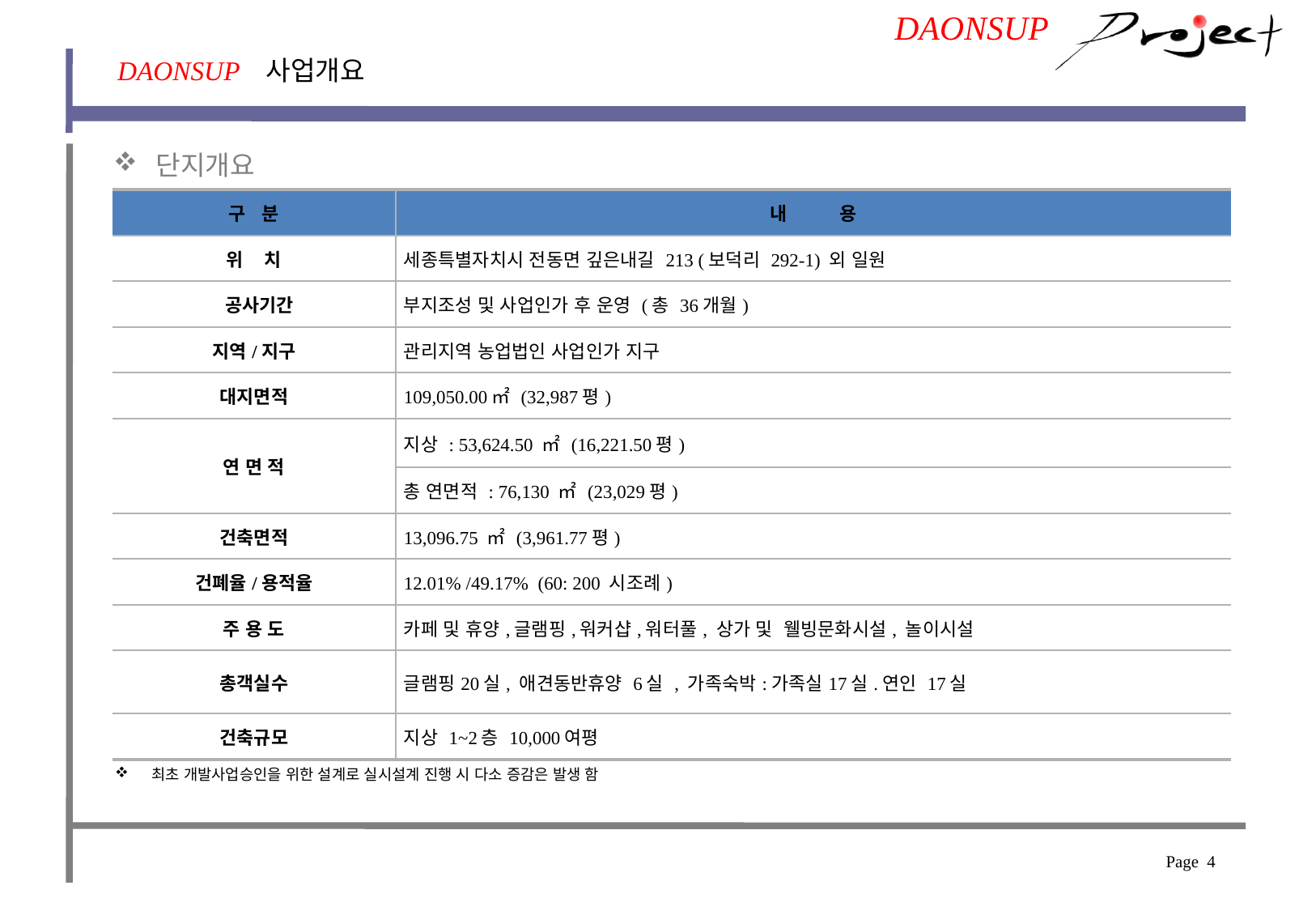

DAONSUP
 DAONSUP   사업개요
 단지개요
| 구 분 | 내 용 |
| --- | --- |
| 위 치 | 세종특별자치시 전동면 깊은내길 213 (보덕리 292-1) 외 일원 |
| 공사기간 | 부지조성 및 사업인가 후 운영 (총 36개월) |
| 지역/지구 | 관리지역 농업법인 사업인가 지구 |
| 대지면적 | 109,050.00㎡ (32,987평) |
| 연 면 적 | 지상 : 53,624.50 ㎡ (16,221.50평) |
|  | 총 연면적 : 76,130 ㎡ (23,029평) |
| 건축면적 | 13,096.75 ㎡ (3,961.77평) |
| 건폐율/용적율 | 12.01% /49.17% (60: 200 시조례) |
| 주 용 도 | 카페 및 휴양,글램핑,워커샵,워터풀, 상가 및 웰빙문화시설, 놀이시설 |
| 총객실수 | 글램핑20실, 애견동반휴양 6실 , 가족숙박:가족실17실.연인 17실 |
| 건축규모 | 지상 1~2층 10,000여평 |
 최초 개발사업승인을 위한 설계로 실시설계 진행 시 다소 증감은 발생 함